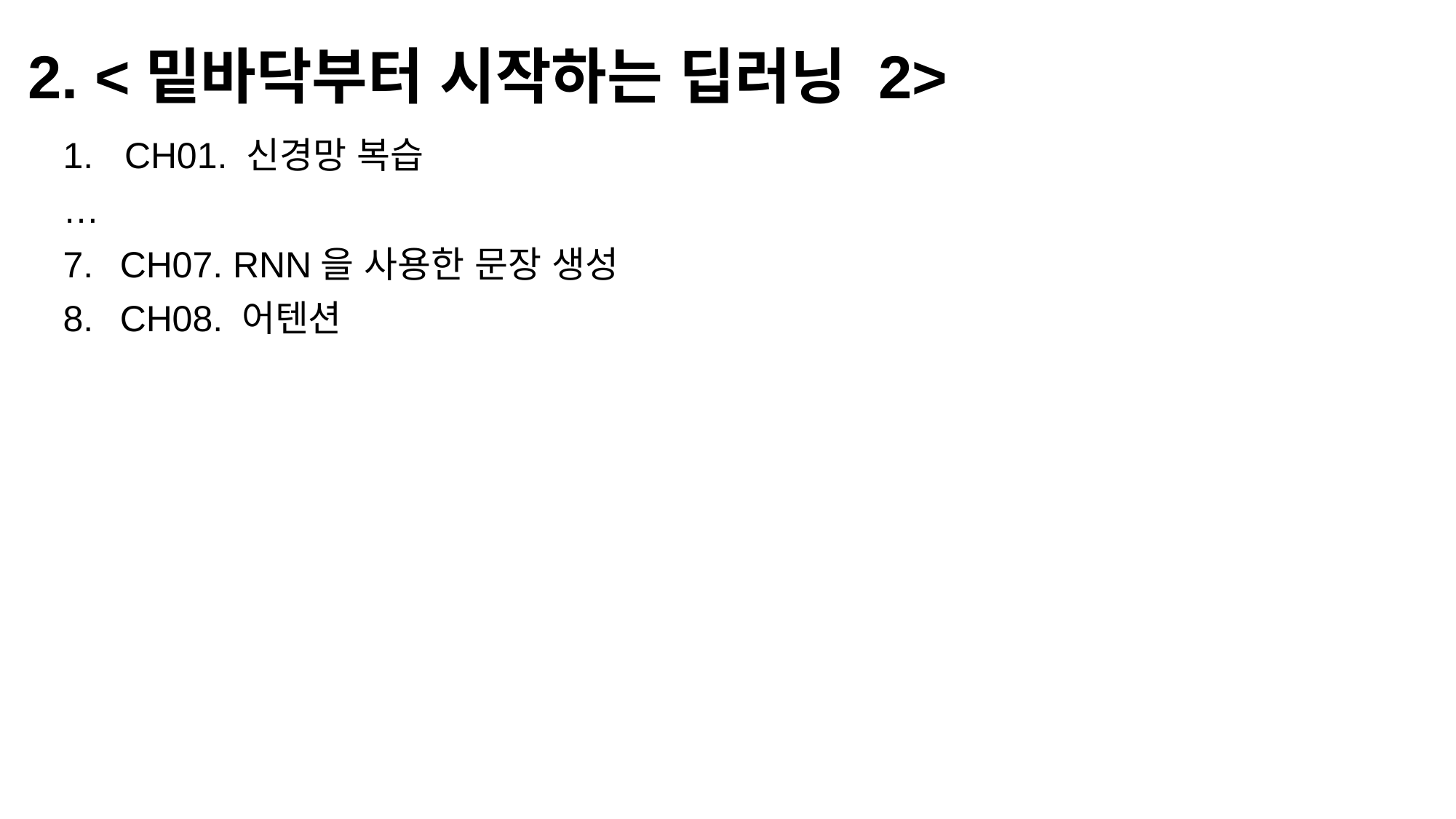

2. <밑바닥부터 시작하는 딥러닝 2>
CH01. 신경망 복습
…
7.   CH07. RNN을 사용한 문장 생성
8.   CH08. 어텐션